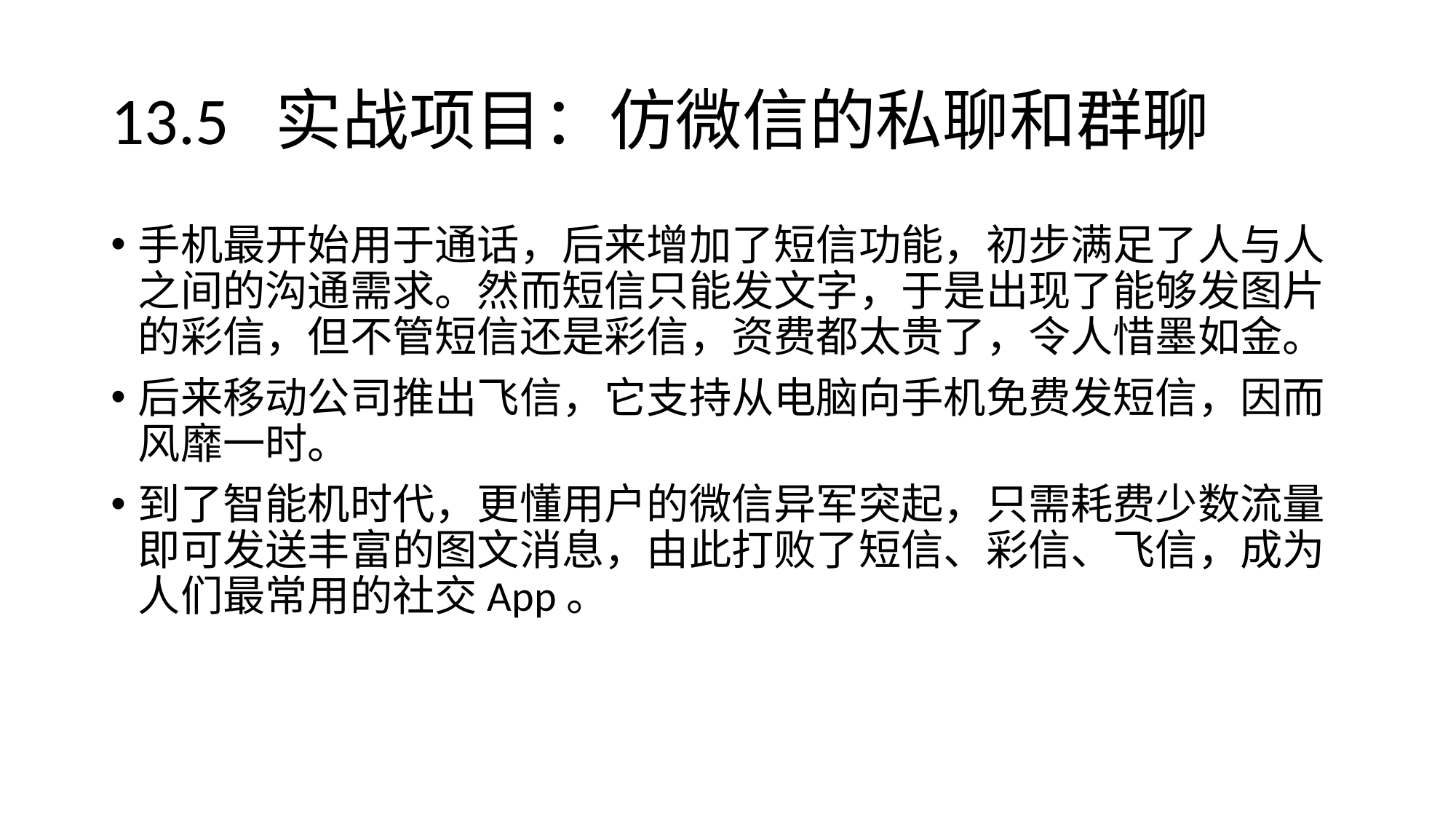

# 13.5  实战项目：仿微信的私聊和群聊
手机最开始用于通话，后来增加了短信功能，初步满足了人与人之间的沟通需求。然而短信只能发文字，于是出现了能够发图片的彩信，但不管短信还是彩信，资费都太贵了，令人惜墨如金。
后来移动公司推出飞信，它支持从电脑向手机免费发短信，因而风靡一时。
到了智能机时代，更懂用户的微信异军突起，只需耗费少数流量即可发送丰富的图文消息，由此打败了短信、彩信、飞信，成为人们最常用的社交App。